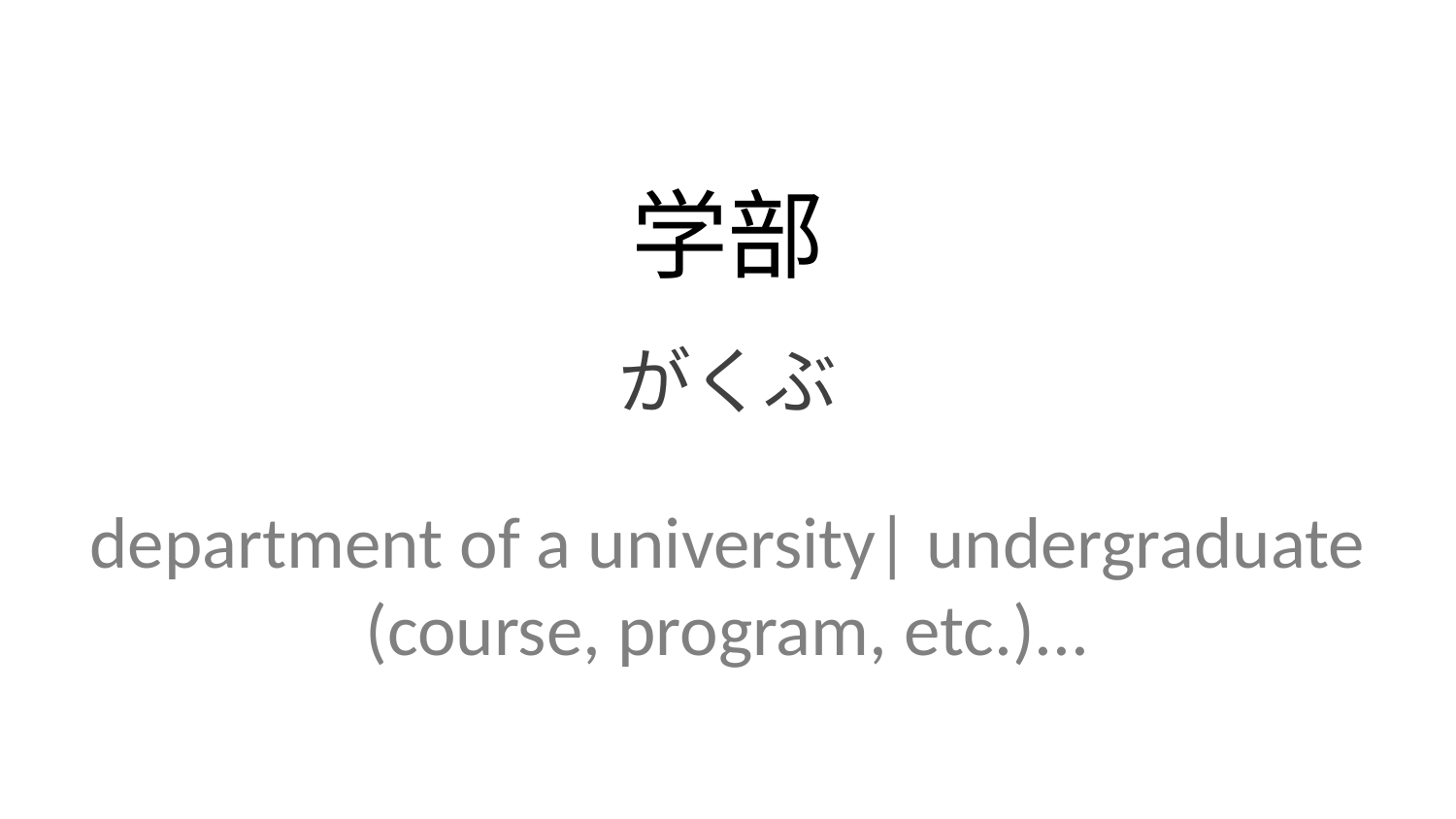

学部

がくぶ
department of a university| undergraduate (course, program, etc.)...